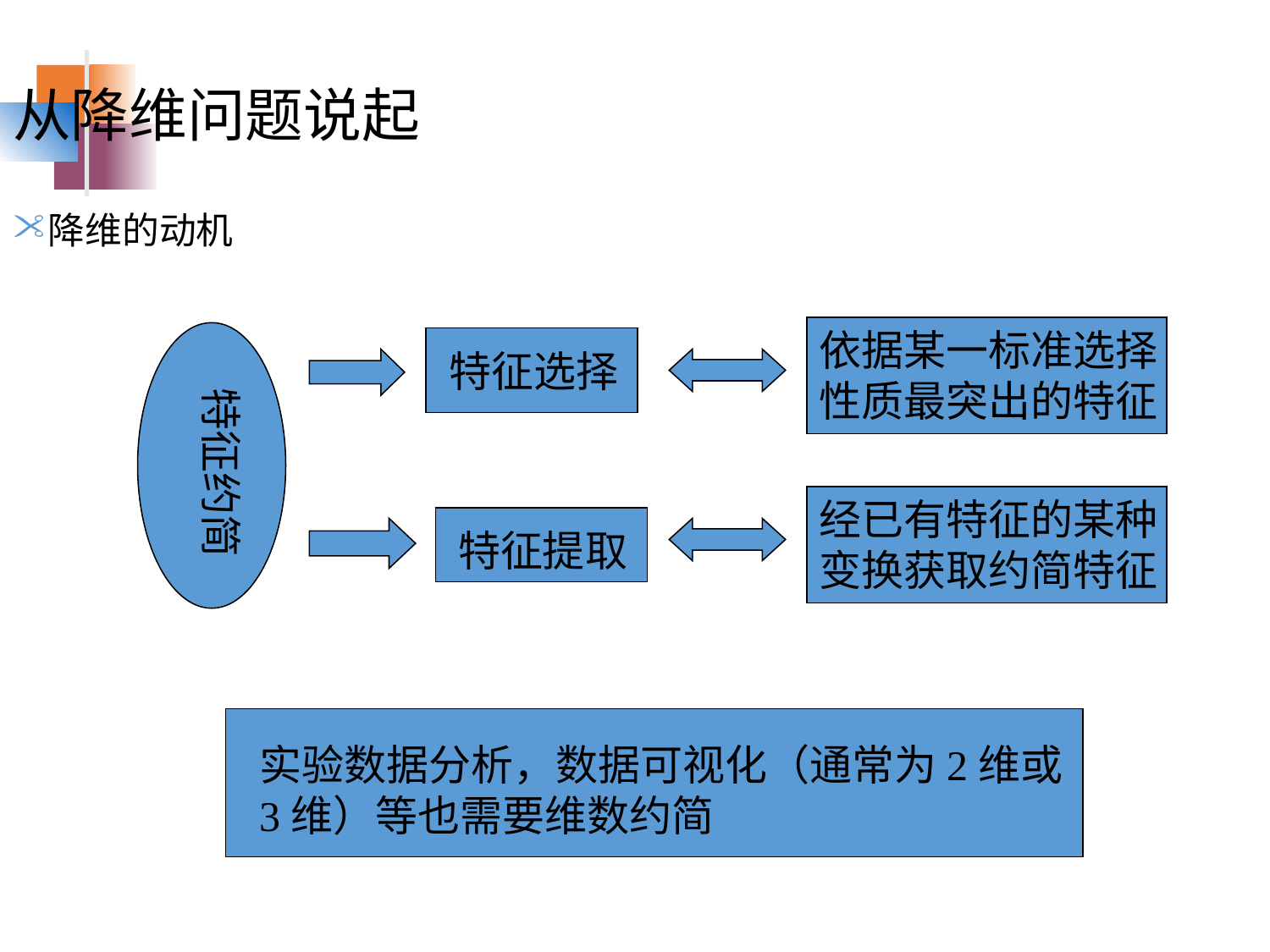

从降维问题说起
降维的动机

依据某一标准选择性质最突出的特征

特征选择

特征约简

经已有特征的某种变换获取约简特征

特征提取

实验数据分析，数据可视化（通常为2维或3维）等也需要维数约简

6